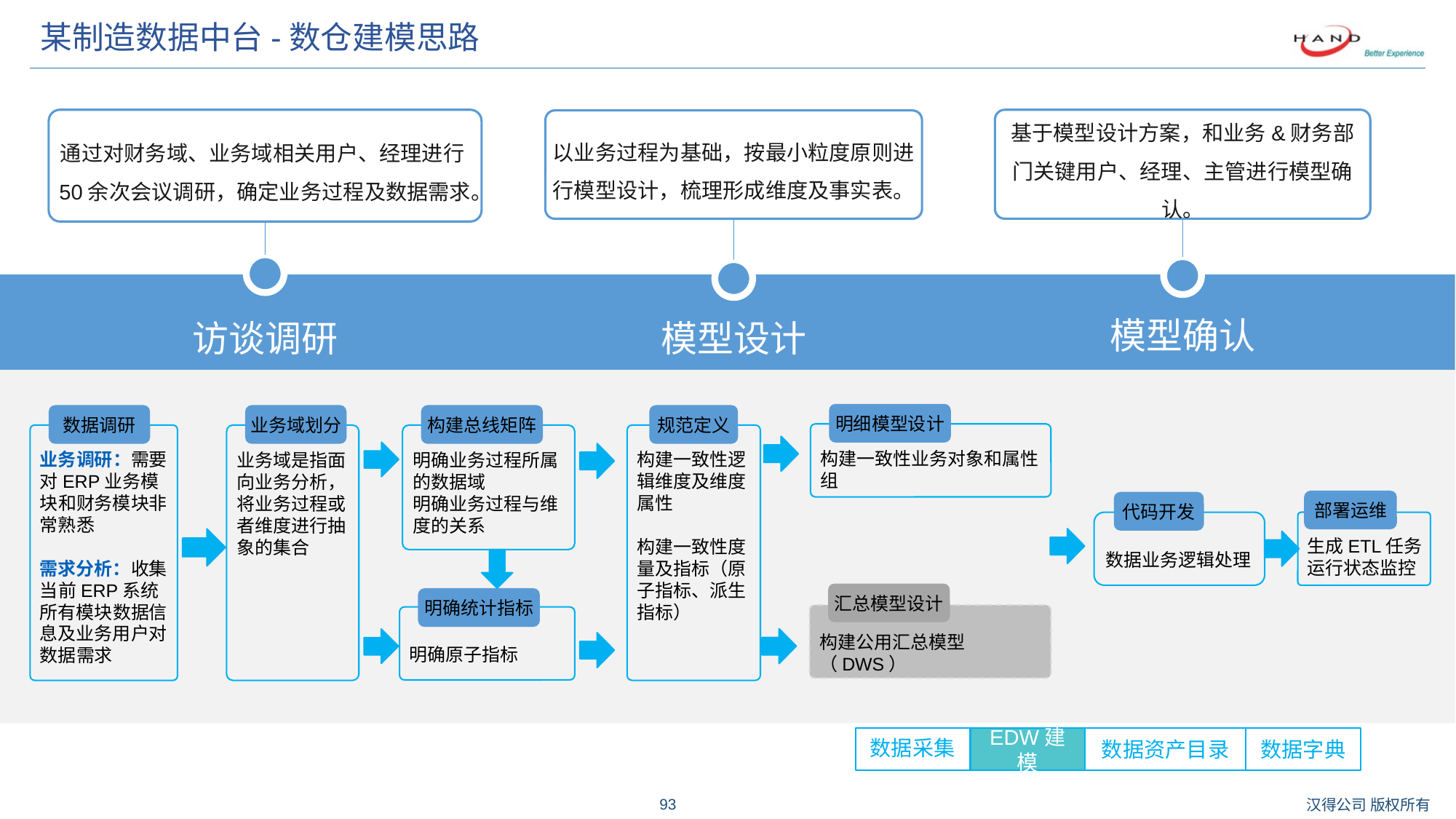

# 某制造数据中台-数仓建模思路
通过对财务域、业务域相关用户、经理进行50余次会议调研，确定业务过程及数据需求。

访谈调研
基于模型设计方案，和业务&财务部门关键用户、经理、主管进行模型确认。

模型确认
以业务过程为基础，按最小粒度原则进行模型设计，梳理形成维度及事实表。

模型设计

明细模型设计
数据调研
业务域划分
构建总线矩阵
规范定义

构建一致性业务对象和属性组

业务调研：需要对ERP业务模块和财务模块非常熟悉

需求分析：收集当前ERP系统所有模块数据信息及业务用户对数据需求

业务域是指面向业务分析，将业务过程或者维度进行抽象的集合

明确业务过程所属的数据域
明确业务过程与维度的关系

构建一致性逻辑维度及维度属性

构建一致性度量及指标（原子指标、派生指标）

部署运维
代码开发

数据业务逻辑处理

生成ETL任务
运行状态监控

汇总模型设计
明确统计指标

构建公用汇总模型（DWS）

明确原子指标

数据采集
EDW建模
数据资产目录
数据字典